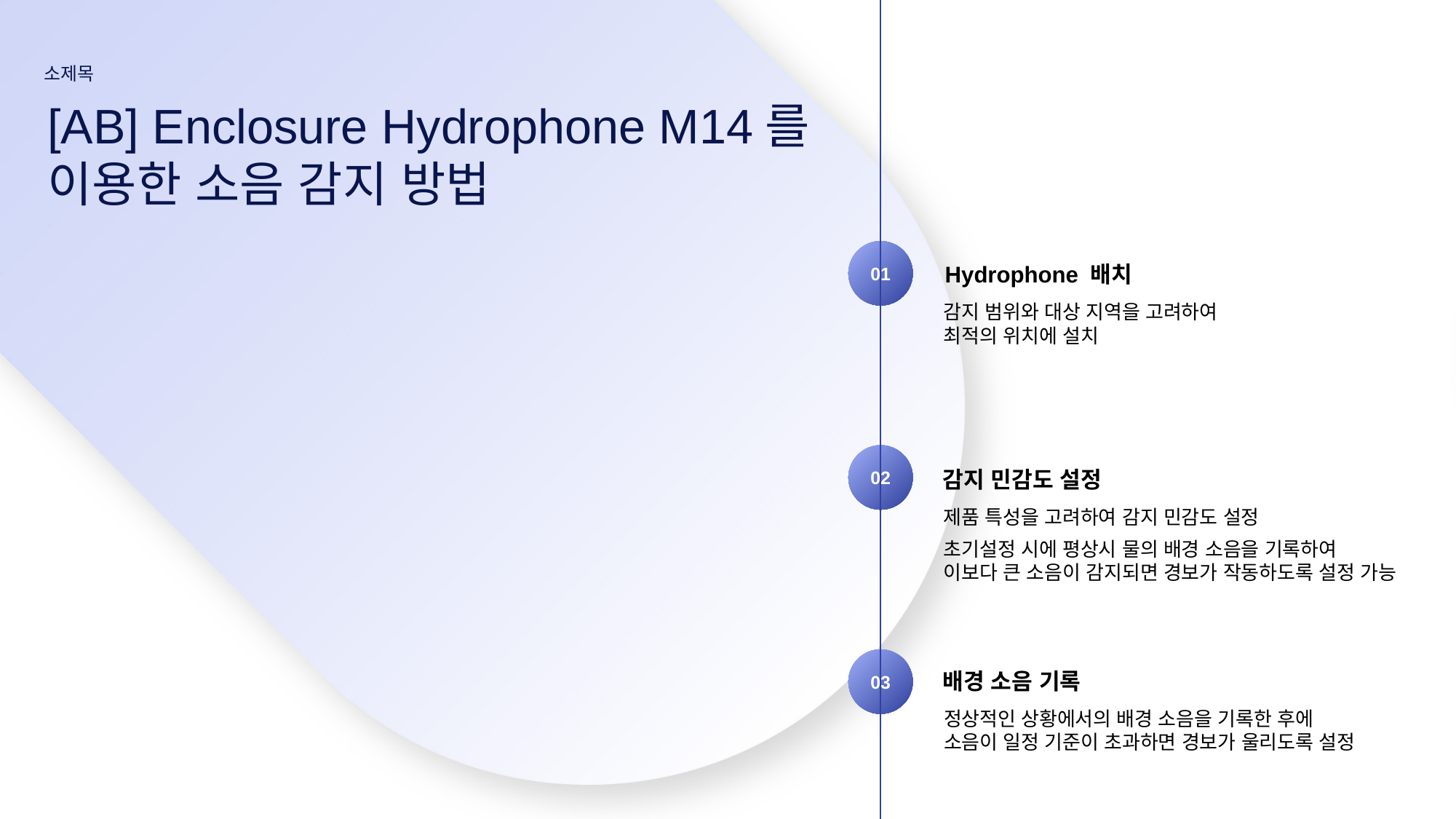

1. **Hydrophone 배치**:
   - Hydrophone을 적절한 위치에 설치합니다. 감지 범위와 대상 지역을 고려하여 최적의 위치에 설치하는 것이 중요합니다.
2. **감지 민감도 설정**:
   - [AB] Enclosure Hydrophone M14는 60dB의 민감도를 가진다고 했으므로, 이를 고려하여 감지 민감도를 설정합니다. 초기 설정은 평상시 물의 배경 소음을 기록하여, 이보다 큰 소음이 감지되면 경보가 작동하도록 설정할 수 있습니다.
3. **배경 소음 기록**:
   - 먼저 Hydrophone을 사용하여 정상적인 상황에서의 배경 소음을 기록합니다. 이를 통해 사람이 떨어지는 소리와 구분할 수 있는 기준을 설정합니다.
4. **경보 시스템 연결**:
   - Hydrophone의 출력을 경보 시스템이나 모니터링 소프트웨어에 연결합니다. 소음이 일정 기준을 초과하면 경보가 울리도록 설정합니다.
5. **테스트 및 보정**:
   - Hydrophone의 설정을 테스트하기 위해 실제로 물에 무언가를 떨어뜨려 소음을 발생시켜 보고, 그에 따른 반응을 확인합니다. 필요에 따라 감지 민감도나 경보 기준을 보정할 수 있습니다.
6. **지속적 모니터링 및 유지보수**:
   - Hydrophone의 작동 상태를 지속적으로 모니터링하며, 필요시 유지보수를 실시합니다.

사람이 물에 떨어질 때 발생하는 소음의 특성, 물의 깊이, 현장 조건 등을 고려하여 설정을 조정해야 합니다. 또한, 실제로 사람이 떨어질 때의 소음과 다른 원인으로 인한 소음을 구분하기 위한 추가적인 연구와 실험이 필요할 수 있습니다.
소제목
[AB] Enclosure Hydrophone M14를
이용한 소음 감지 방법
01
Hydrophone 배치
감지 범위와 대상 지역을 고려하여
최적의 위치에 설치
02
감지 민감도 설정
제품 특성을 고려하여 감지 민감도 설정
초기설정 시에 평상시 물의 배경 소음을 기록하여
이보다 큰 소음이 감지되면 경보가 작동하도록 설정 가능
03
배경 소음 기록
정상적인 상황에서의 배경 소음을 기록한 후에
소음이 일정 기준이 초과하면 경보가 울리도록 설정